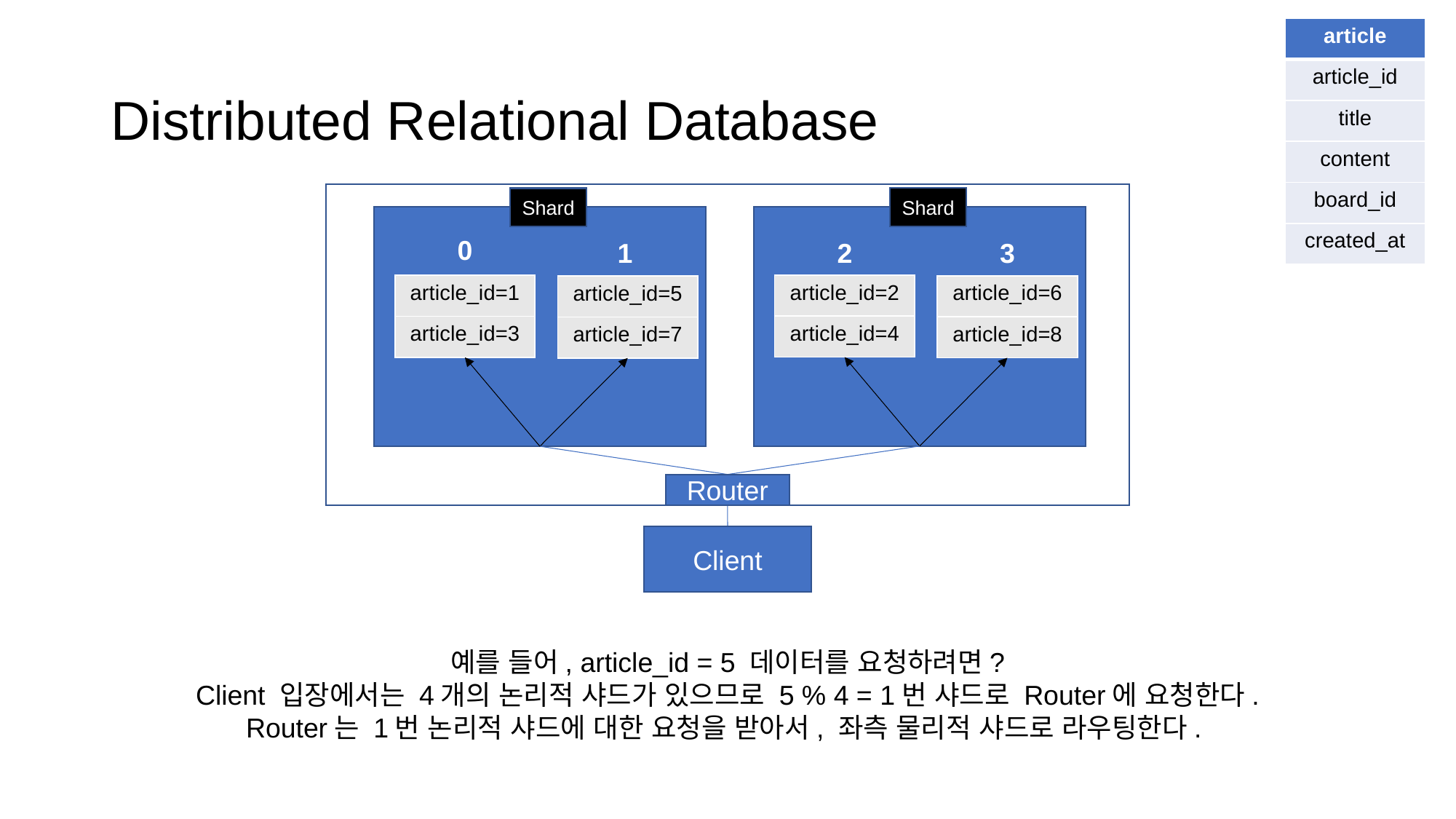

| article |
| --- |
| article\_id |
| title |
| content |
| board\_id |
| created\_at |
# Distributed Relational Database

Shard
Shard

0
1
2
3
| article\_id=2 |
| --- |
| article\_id=4 |
| article\_id=1 |
| --- |
| article\_id=3 |
| article\_id=6 |
| --- |
| article\_id=8 |
| article\_id=5 |
| --- |
| article\_id=7 |
Router
Client
예를 들어, article_id = 5 데이터를 요청하려면?
Client 입장에서는 4개의 논리적 샤드가 있으므로 5 % 4 = 1번 샤드로 Router에 요청한다.
Router는 1번 논리적 샤드에 대한 요청을 받아서, 좌측 물리적 샤드로 라우팅한다.